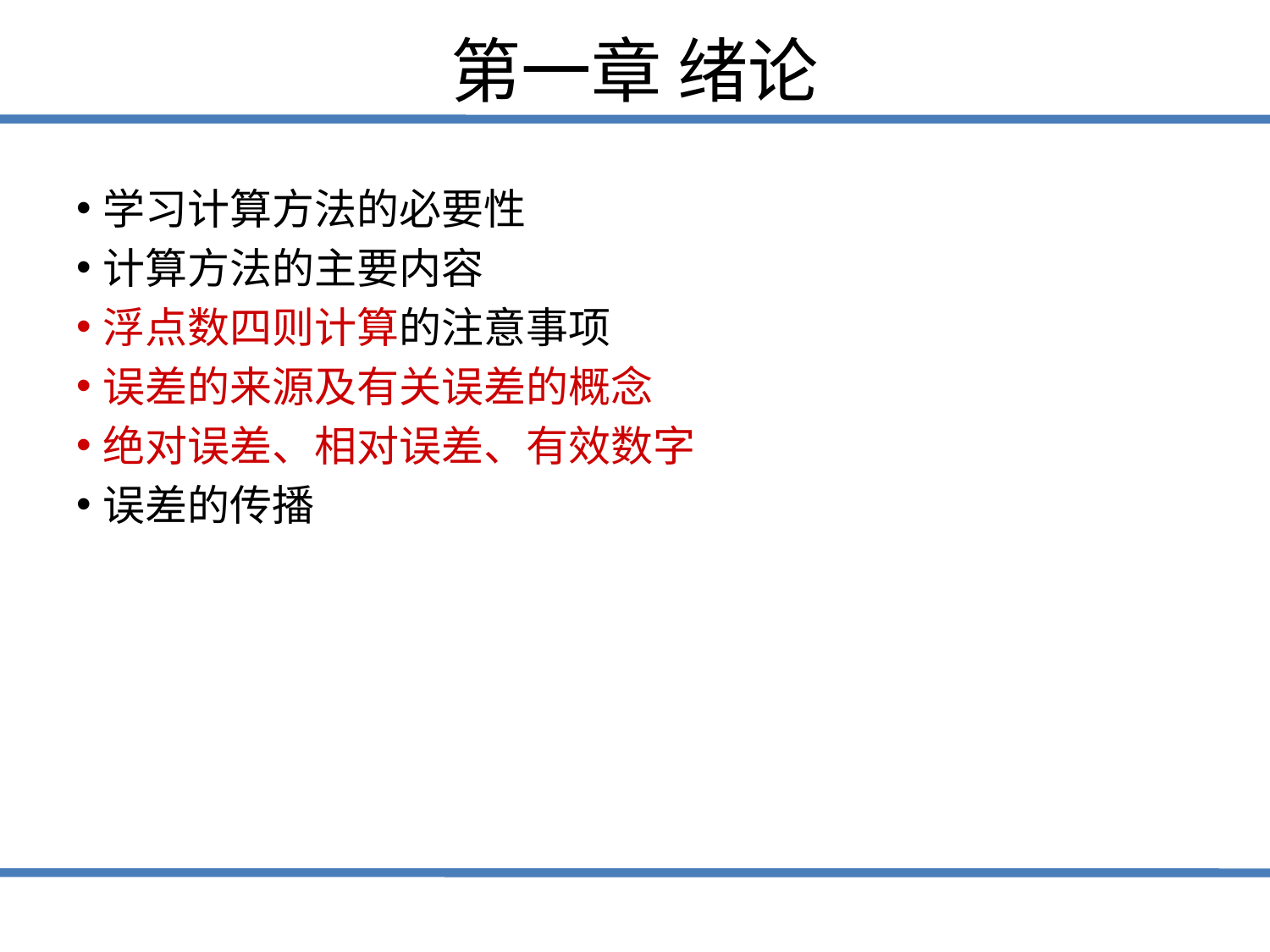

# 第一章 绪论
学习计算方法的必要性
计算方法的主要内容
浮点数四则计算的注意事项
误差的来源及有关误差的概念
绝对误差、相对误差、有效数字
误差的传播
2